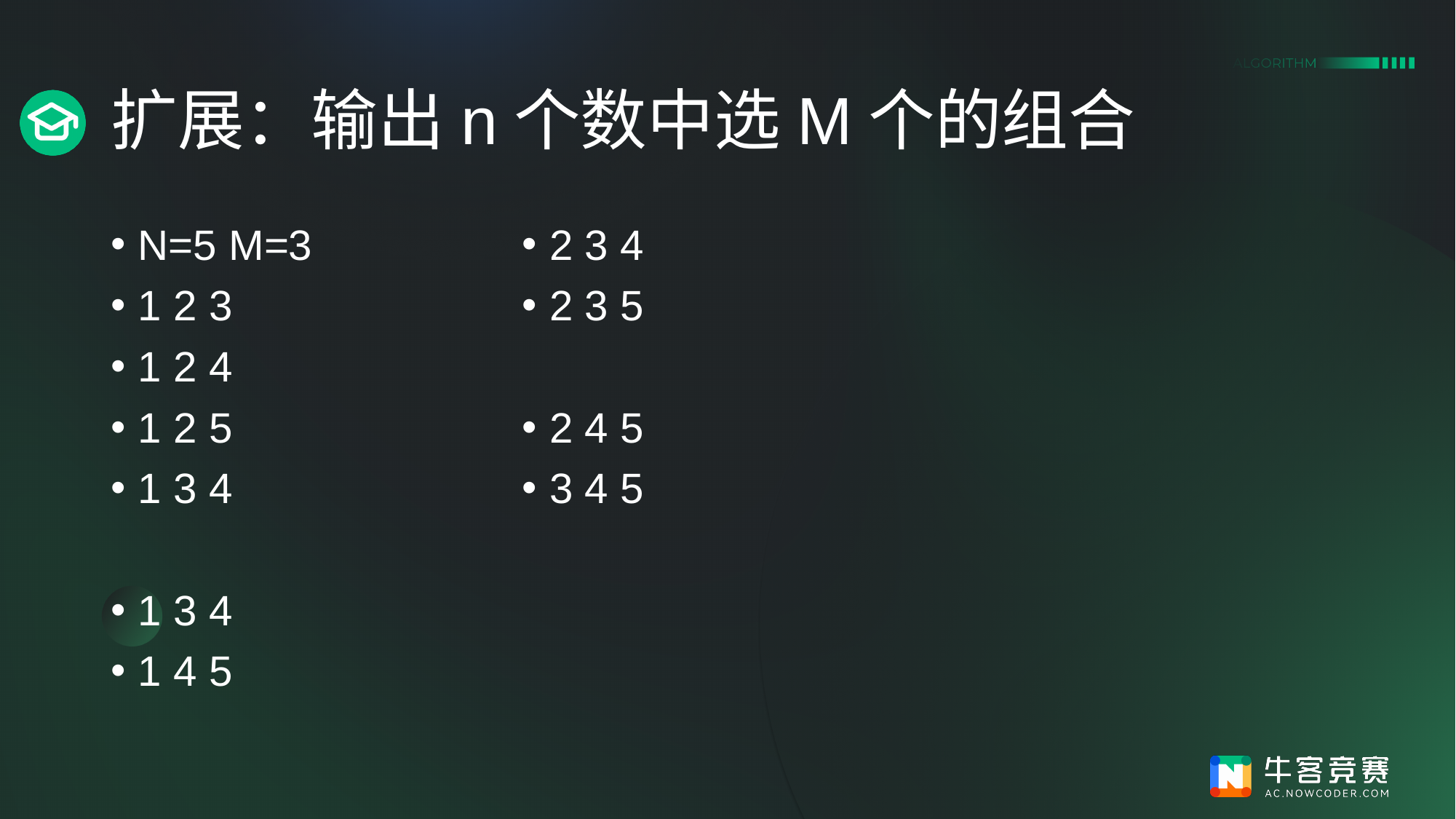

# 扩展：输出n个数中选M个的组合
N=5 M=3
1 2 3
1 2 4
1 2 5
1 3 4

1 3 4
1 4 5
2 3 4
2 3 5

2 4 5
3 4 5